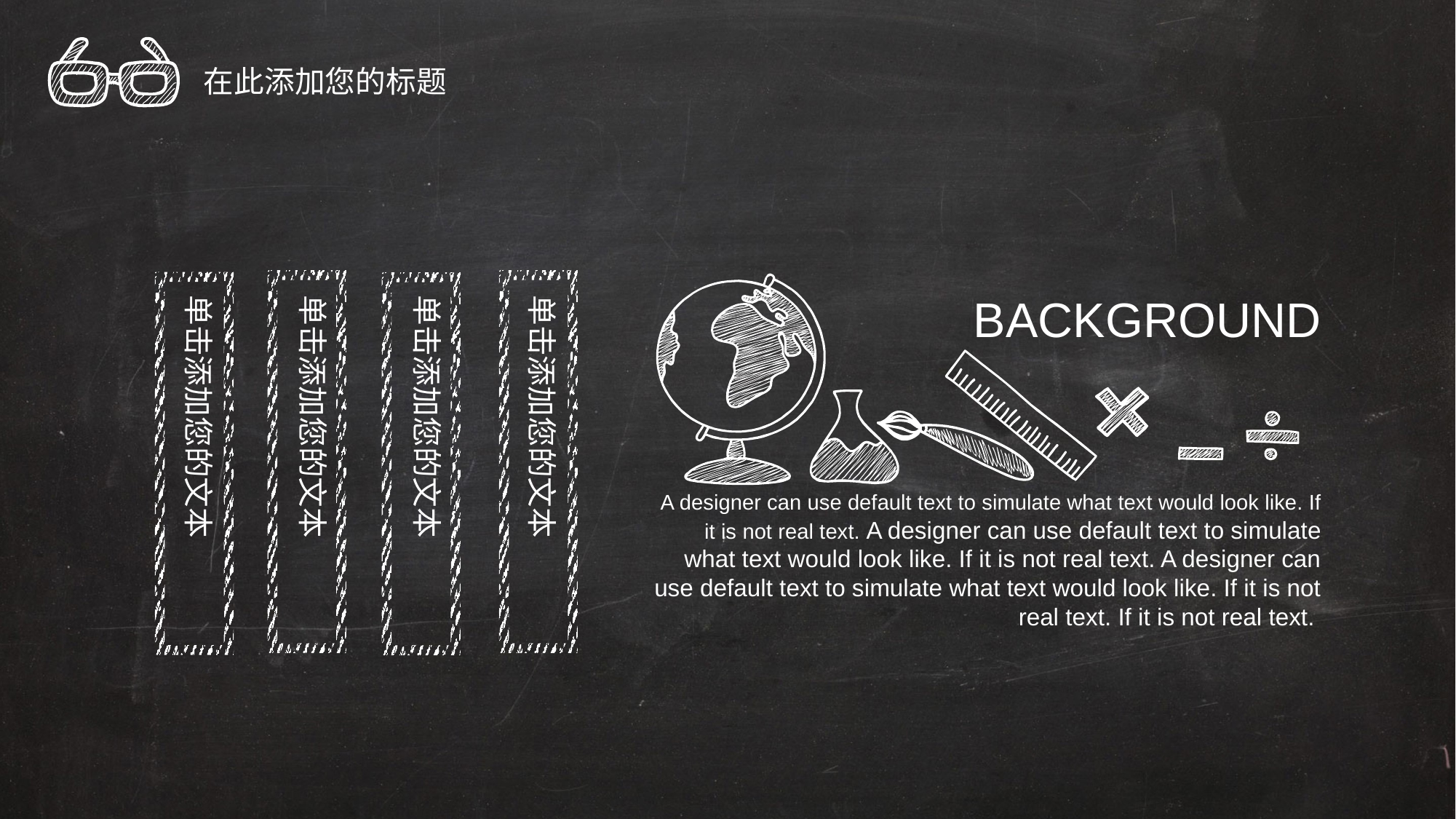

在此添加您的标题

BACKGROUND
单击添加您的文本
单击添加您的文本
单击添加您的文本
单击添加您的文本

A designer can use default text to simulate what text would look like. If it is not real text. A designer can use default text to simulate what text would look like. If it is not real text. A designer can use default text to simulate what text would look like. If it is not real text. If it is not real text.